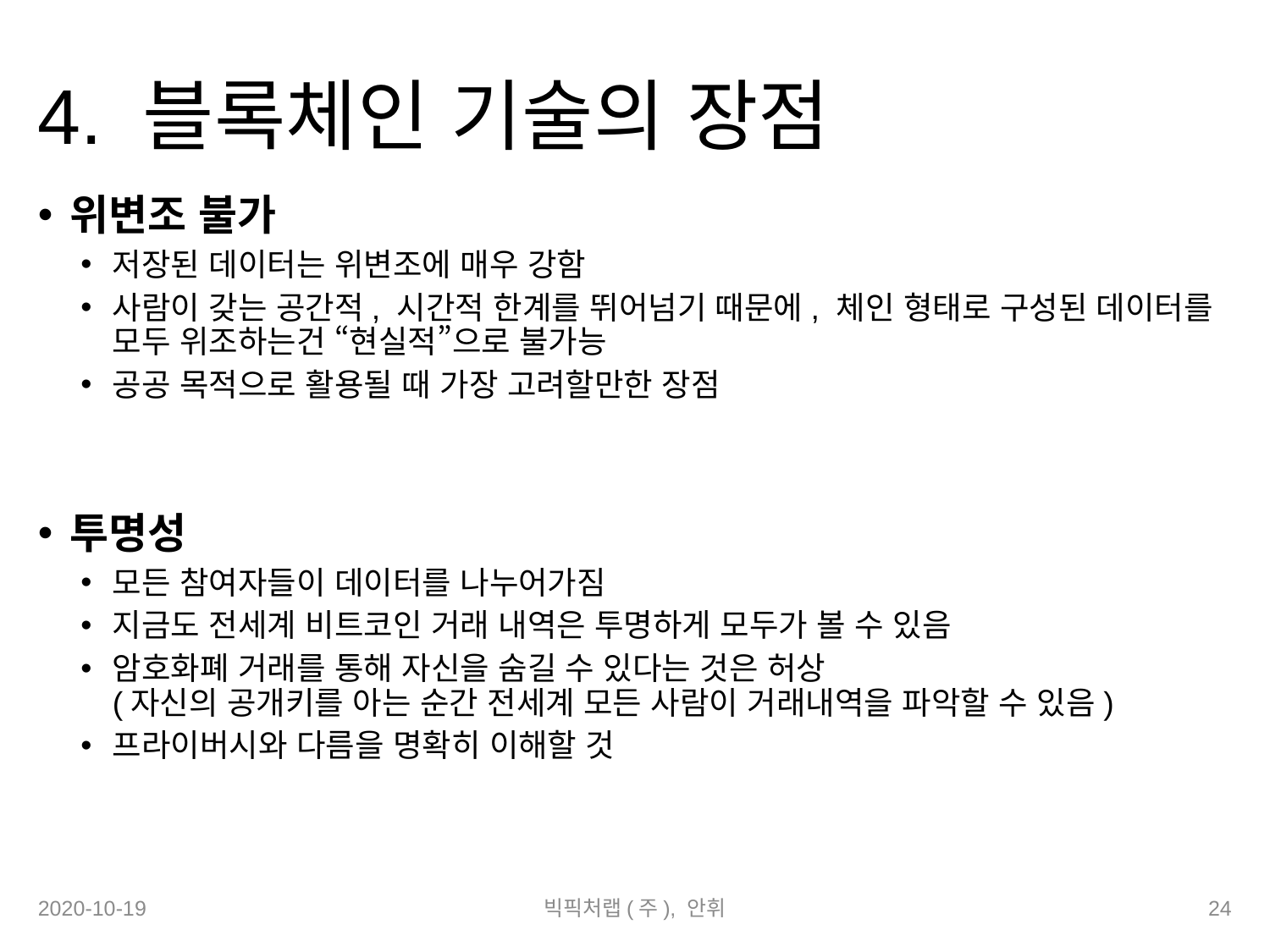

# 4. 블록체인 기술의 장점
위변조 불가
저장된 데이터는 위변조에 매우 강함
사람이 갖는 공간적, 시간적 한계를 뛰어넘기 때문에, 체인 형태로 구성된 데이터를 모두 위조하는건 “현실적”으로 불가능
공공 목적으로 활용될 때 가장 고려할만한 장점

투명성
모든 참여자들이 데이터를 나누어가짐
지금도 전세계 비트코인 거래 내역은 투명하게 모두가 볼 수 있음
암호화폐 거래를 통해 자신을 숨길 수 있다는 것은 허상
(자신의 공개키를 아는 순간 전세계 모든 사람이 거래내역을 파악할 수 있음)
프라이버시와 다름을 명확히 이해할 것
24
2020-10-19
빅픽처랩(주), 안휘